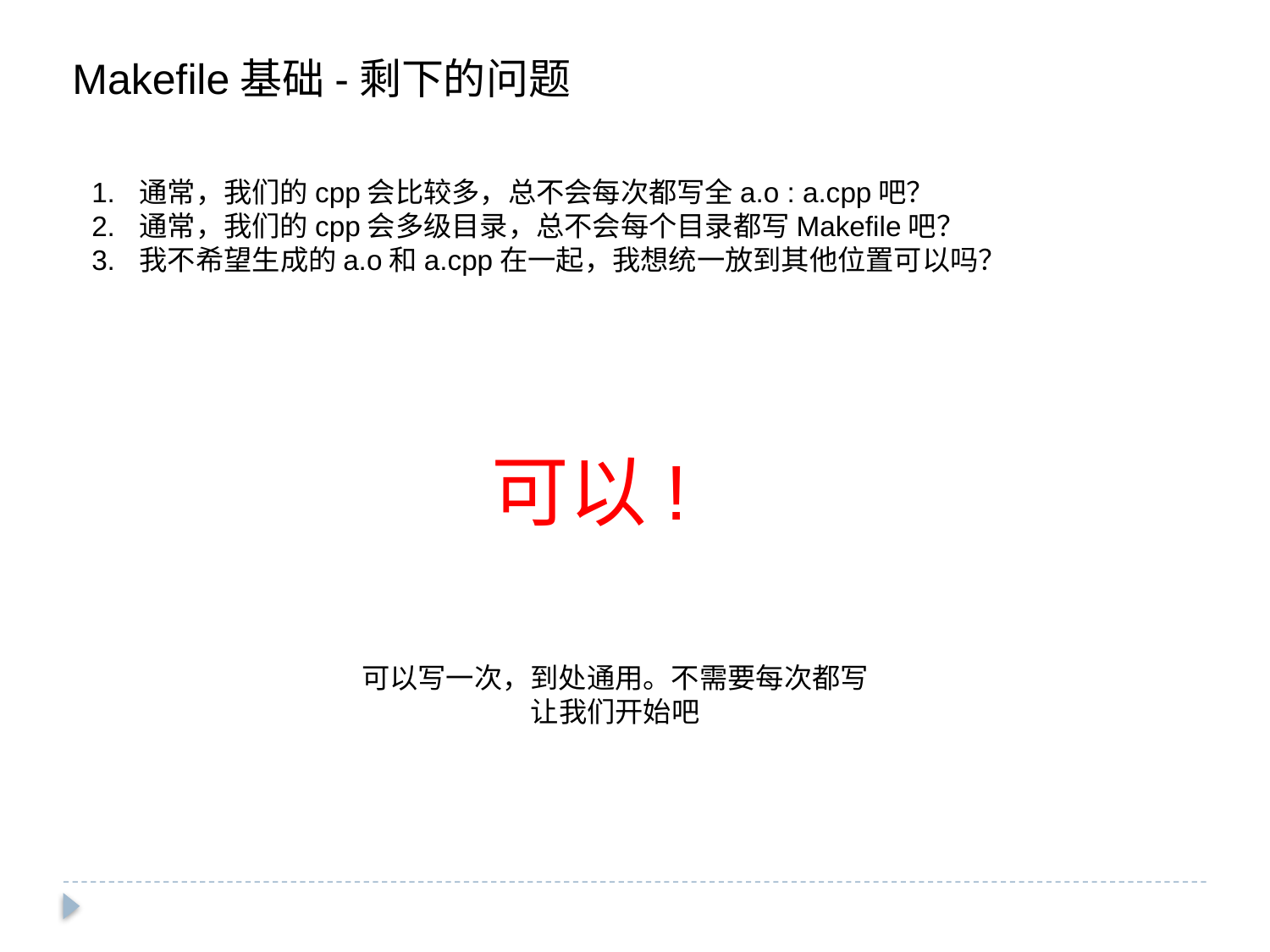

Makefile基础-剩下的问题
通常，我们的cpp会比较多，总不会每次都写全a.o : a.cpp吧？
通常，我们的cpp会多级目录，总不会每个目录都写Makefile吧？
我不希望生成的a.o和a.cpp在一起，我想统一放到其他位置可以吗？
可以!
可以写一次，到处通用。不需要每次都写
让我们开始吧